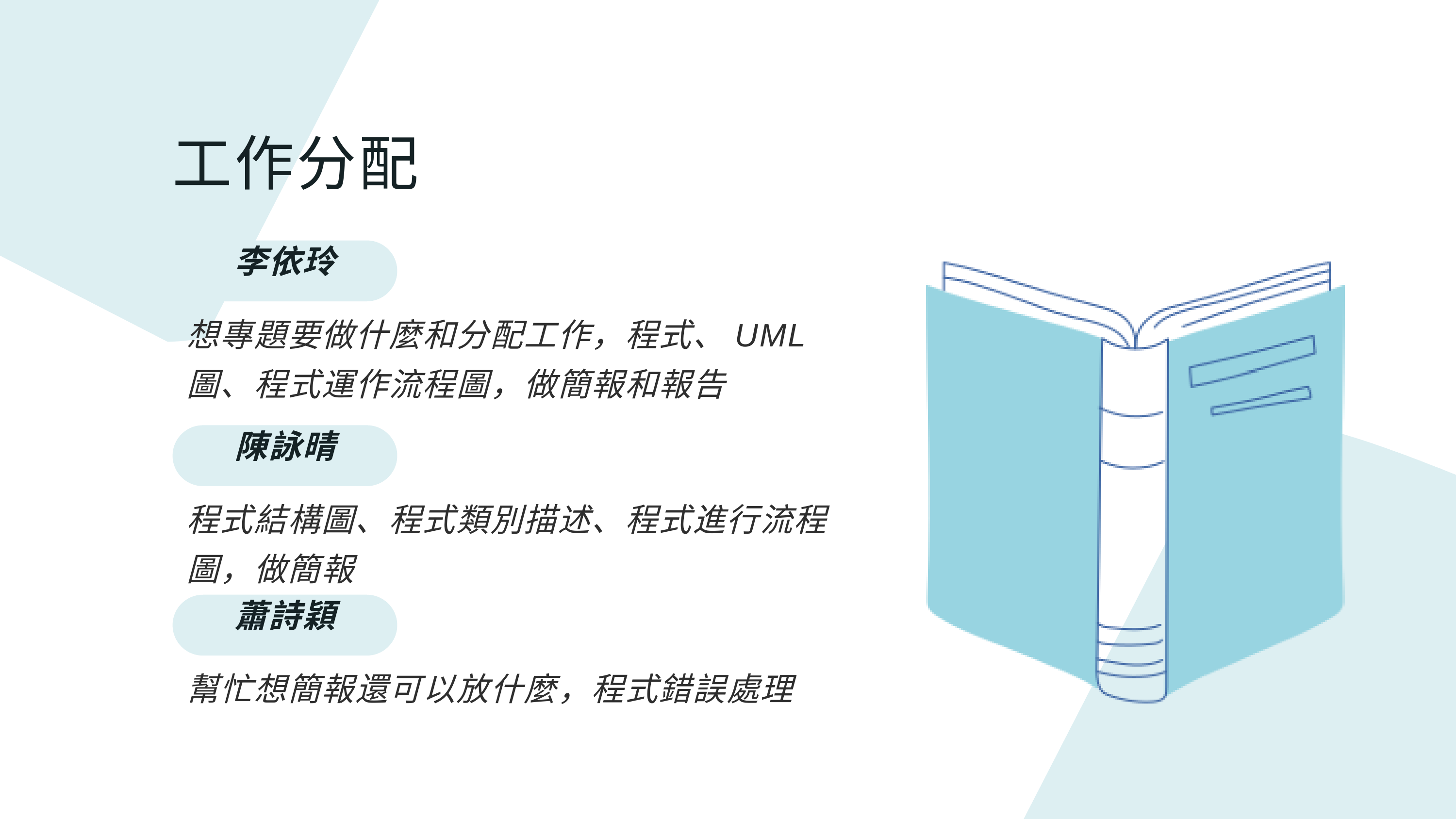

工作分配

李依玲

想專題要做什麼和分配工作，程式、UML圖、程式運作流程圖，做簡報和報告

陳詠晴

程式結構圖、程式類別描述、程式進行流程圖，做簡報

蕭詩穎
幫忙想簡報還可以放什麼，程式錯誤處理